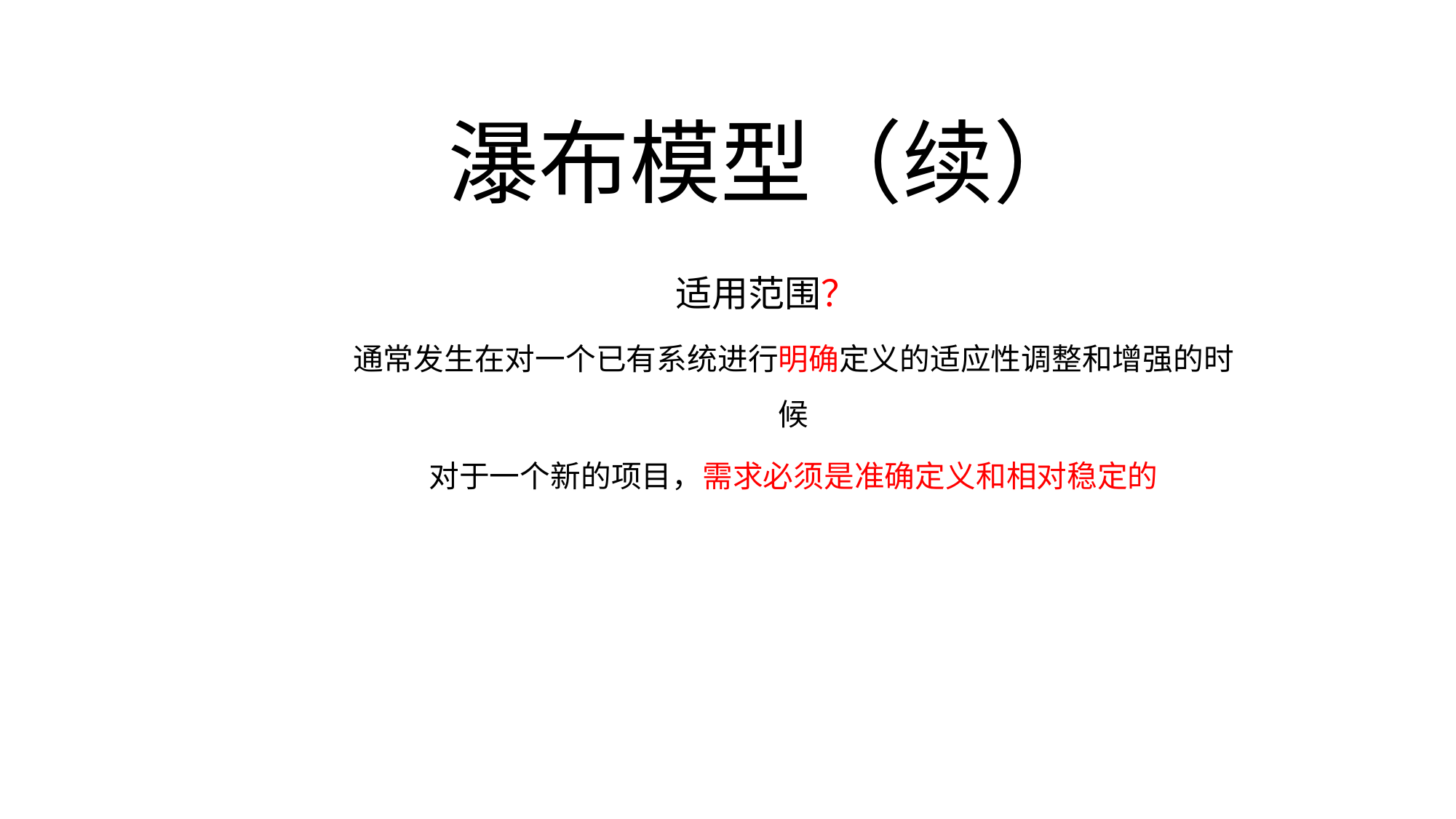

瀑布模型（续）
适用范围？
通常发生在对一个已有系统进行明确定义的适应性调整和增强的时候
对于一个新的项目，需求必须是准确定义和相对稳定的